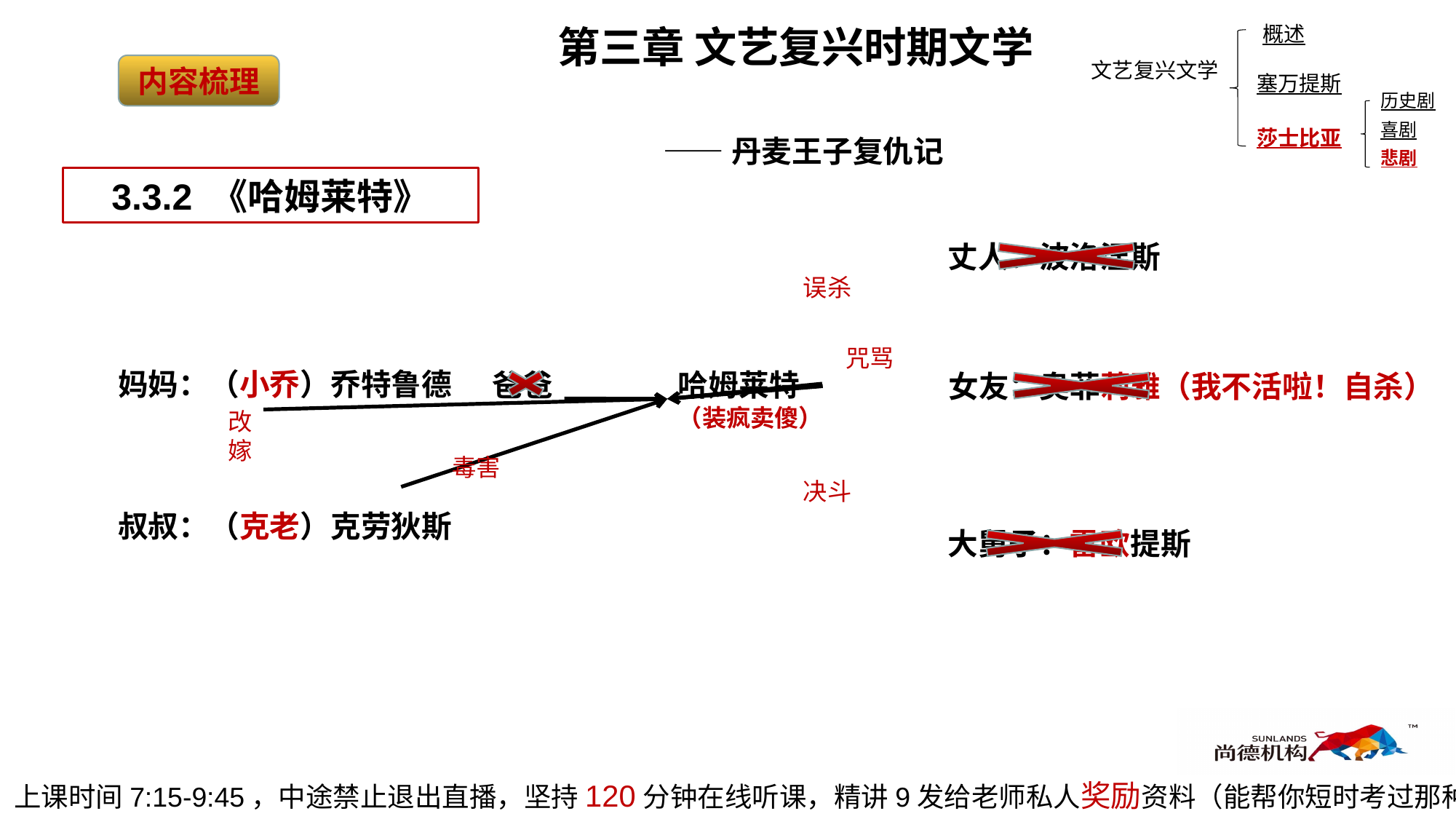

第三章 文艺复兴时期文学
概述

文艺复兴文学
内容梳理
塞万提斯
历史剧

喜剧
莎士比亚
——丹麦王子复仇记
悲剧
3.3.2 《哈姆莱特》
丈人：波洛涅斯

误杀
咒骂
妈妈：（小乔）乔特鲁德
爸爸
哈姆莱特
（装疯卖傻）
女友：奥菲莉雅（我不活啦！自杀）

改
嫁
毒害
决斗
叔叔：（克老）克劳狄斯
大舅子：雷欧提斯